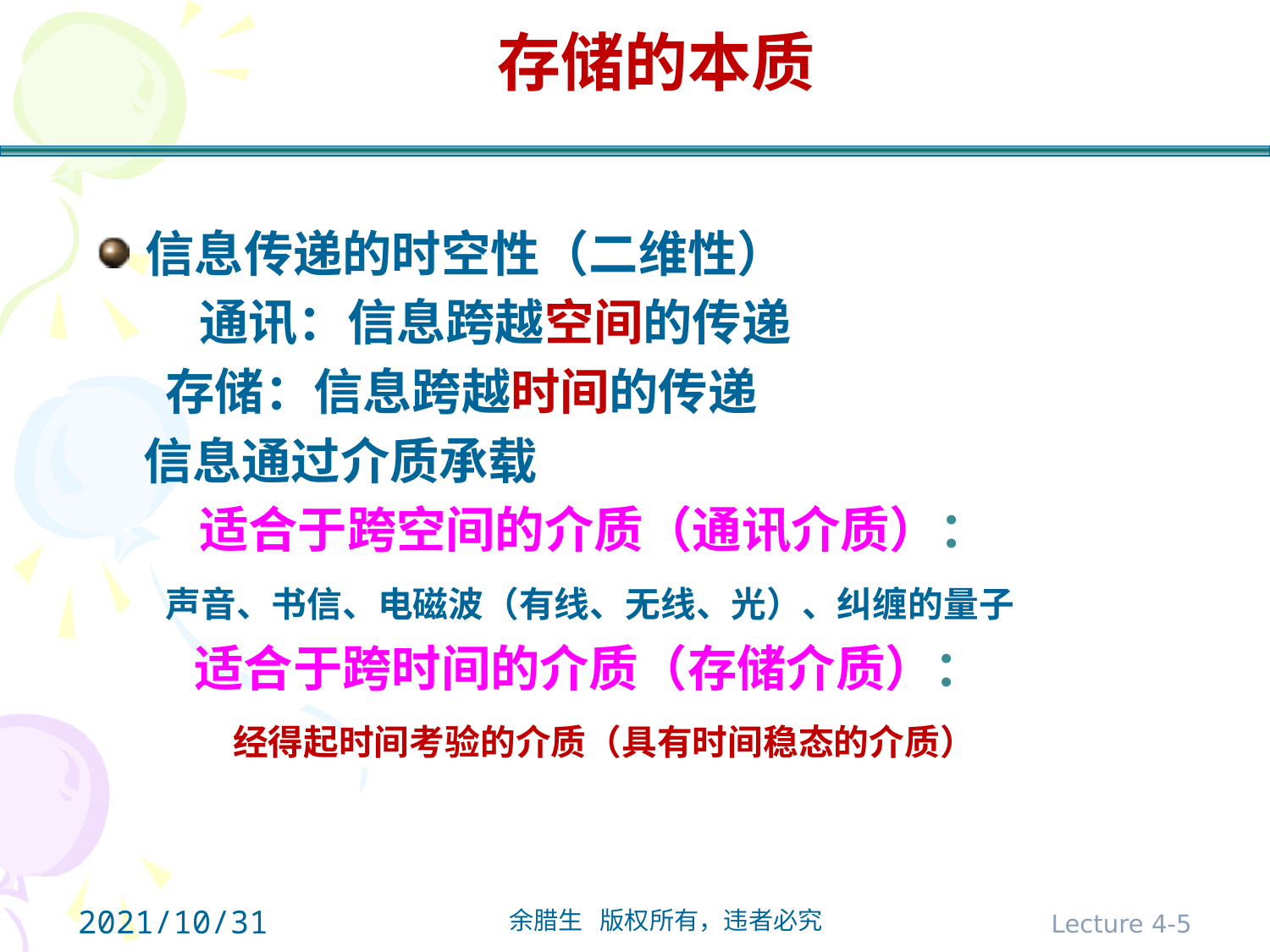

# 存储的本质
信息传递的时空性（二维性）
        通讯：信息跨越空间的传递
     存储：信息跨越时间的传递
   信息通过介质承载
        适合于跨空间的介质（通讯介质）：
     声音、书信、电磁波（有线、无线、光）、纠缠的量子
           适合于跨时间的介质（存储介质）：
           经得起时间考验的介质（具有时间稳态的介质）
2021/10/31
Lecture 4-5